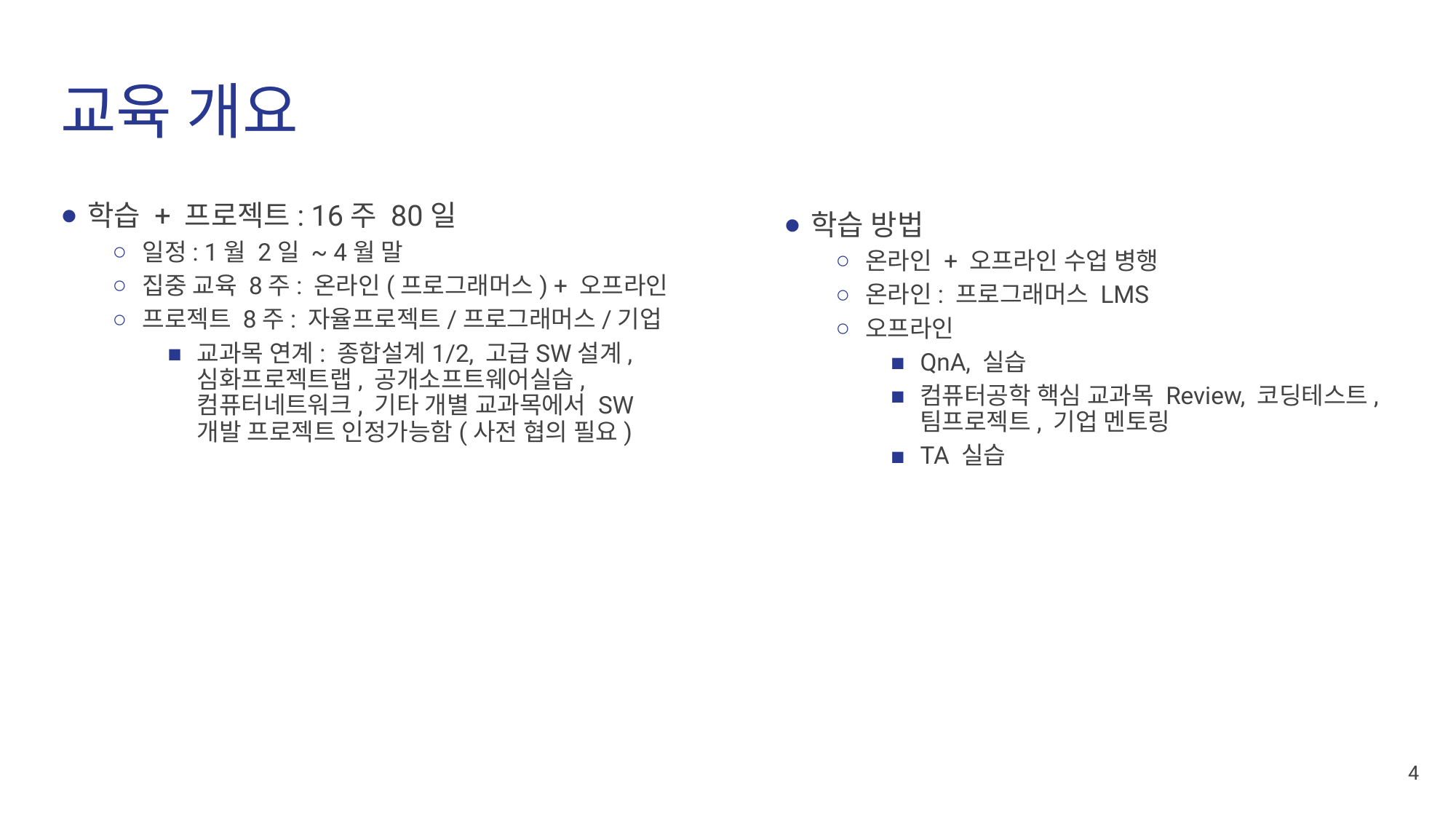

# 교육 개요
학습 + 프로젝트: 16주 80일
일정: 1월 2일 ~ 4월 말
집중 교육 8주: 온라인(프로그래머스) + 오프라인
프로젝트 8주: 자율프로젝트/프로그래머스/기업
교과목 연계: 종합설계1/2, 고급SW설계, 심화프로젝트랩, 공개소프트웨어실습, 컴퓨터네트워크, 기타 개별 교과목에서 SW 개발 프로젝트 인정가능함(사전 협의 필요)

학습 방법
온라인 + 오프라인 수업 병행
온라인: 프로그래머스 LMS
오프라인
QnA, 실습
컴퓨터공학 핵심 교과목 Review, 코딩테스트, 팀프로젝트, 기업 멘토링
TA 실습

4